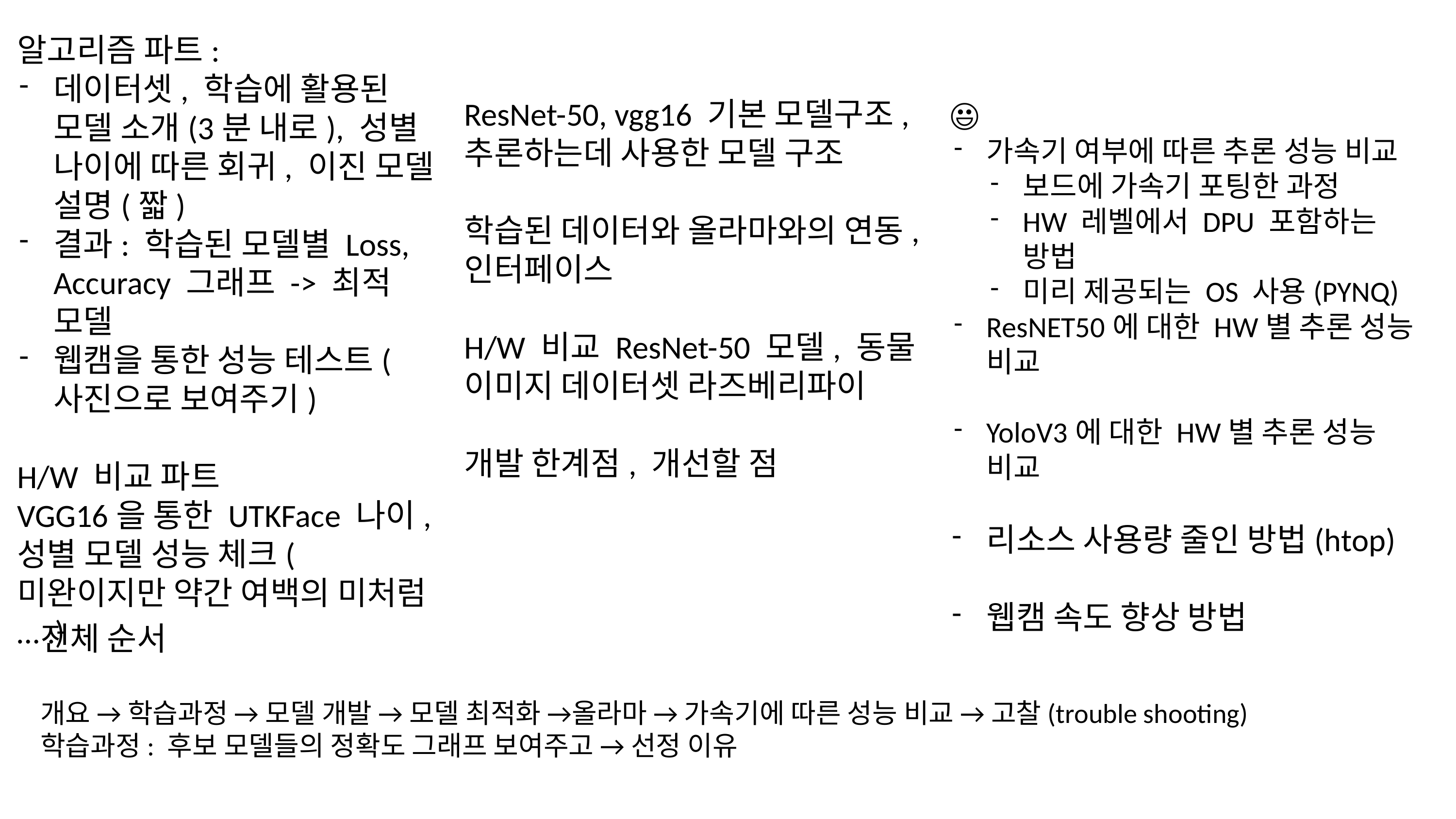

알고리즘 파트:
데이터셋, 학습에 활용된 모델 소개(3분 내로), 성별 나이에 따른 회귀, 이진 모델 설명(짧)
결과: 학습된 모델별 Loss, Accuracy 그래프 -> 최적 모델
웹캠을 통한 성능 테스트(사진으로 보여주기)

H/W 비교 파트
VGG16을 통한 UTKFace 나이, 성별 모델 성능 체크(미완이지만 약간 여백의 미처럼….)
ResNet-50, vgg16 기본 모델구조, 추론하는데 사용한 모델 구조

학습된 데이터와 올라마와의 연동, 인터페이스

H/W 비교 ResNet-50 모델, 동물 이미지 데이터셋 라즈베리파이

개발 한계점, 개선할 점
😃
가속기 여부에 따른 추론 성능 비교
보드에 가속기 포팅한 과정
HW 레벨에서 DPU 포함하는 방법
미리 제공되는 OS 사용(PYNQ)
ResNET50에 대한 HW별 추론 성능 비교
YoloV3에 대한 HW별 추론 성능 비교
리소스 사용량 줄인 방법(htop)

웹캠 속도 향상 방법
전체 순서

개요 → 학습과정 → 모델 개발 → 모델 최적화 →올라마 → 가속기에 따른 성능 비교 → 고찰(trouble shooting)
학습과정: 후보 모델들의 정확도 그래프 보여주고 → 선정 이유